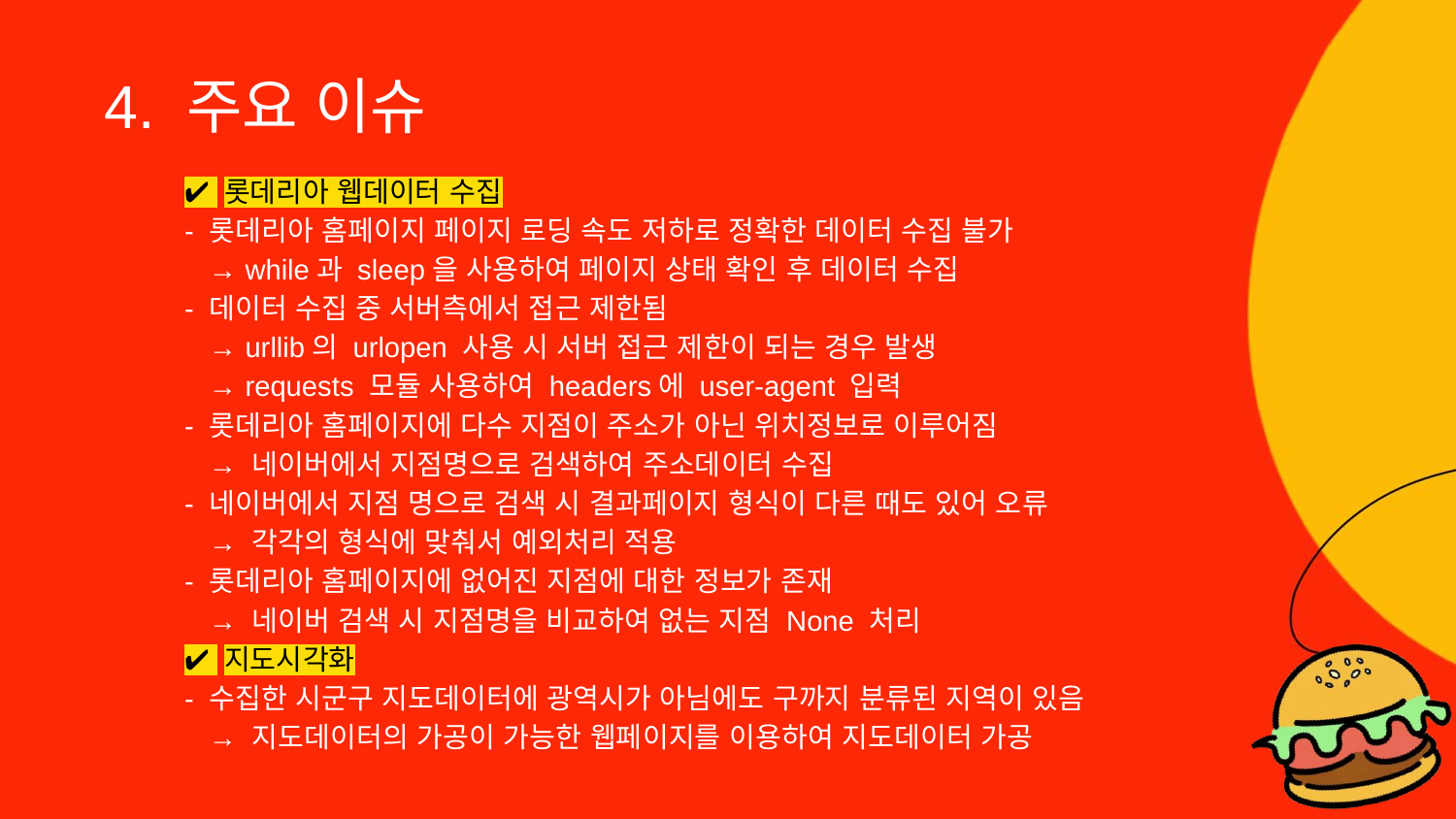

# 4. 주요 이슈
✔️ 롯데리아 웹데이터 수집
- 롯데리아 홈페이지 페이지 로딩 속도 저하로 정확한 데이터 수집 불가
   → while과 sleep을 사용하여 페이지 상태 확인 후 데이터 수집
- 데이터 수집 중 서버측에서 접근 제한됨
   → urllib의 urlopen 사용 시 서버 접근 제한이 되는 경우 발생
   → requests 모듈 사용하여 headers에 user-agent 입력
- 롯데리아 홈페이지에 다수 지점이 주소가 아닌 위치정보로 이루어짐
   → 네이버에서 지점명으로 검색하여 주소데이터 수집
- 네이버에서 지점 명으로 검색 시 결과페이지 형식이 다른 때도 있어 오류
   → 각각의 형식에 맞춰서 예외처리 적용
- 롯데리아 홈페이지에 없어진 지점에 대한 정보가 존재
   → 네이버 검색 시 지점명을 비교하여 없는 지점 None 처리
✔️ 지도시각화
- 수집한 시군구 지도데이터에 광역시가 아님에도 구까지 분류된 지역이 있음
   → 지도데이터의 가공이 가능한 웹페이지를 이용하여 지도데이터 가공